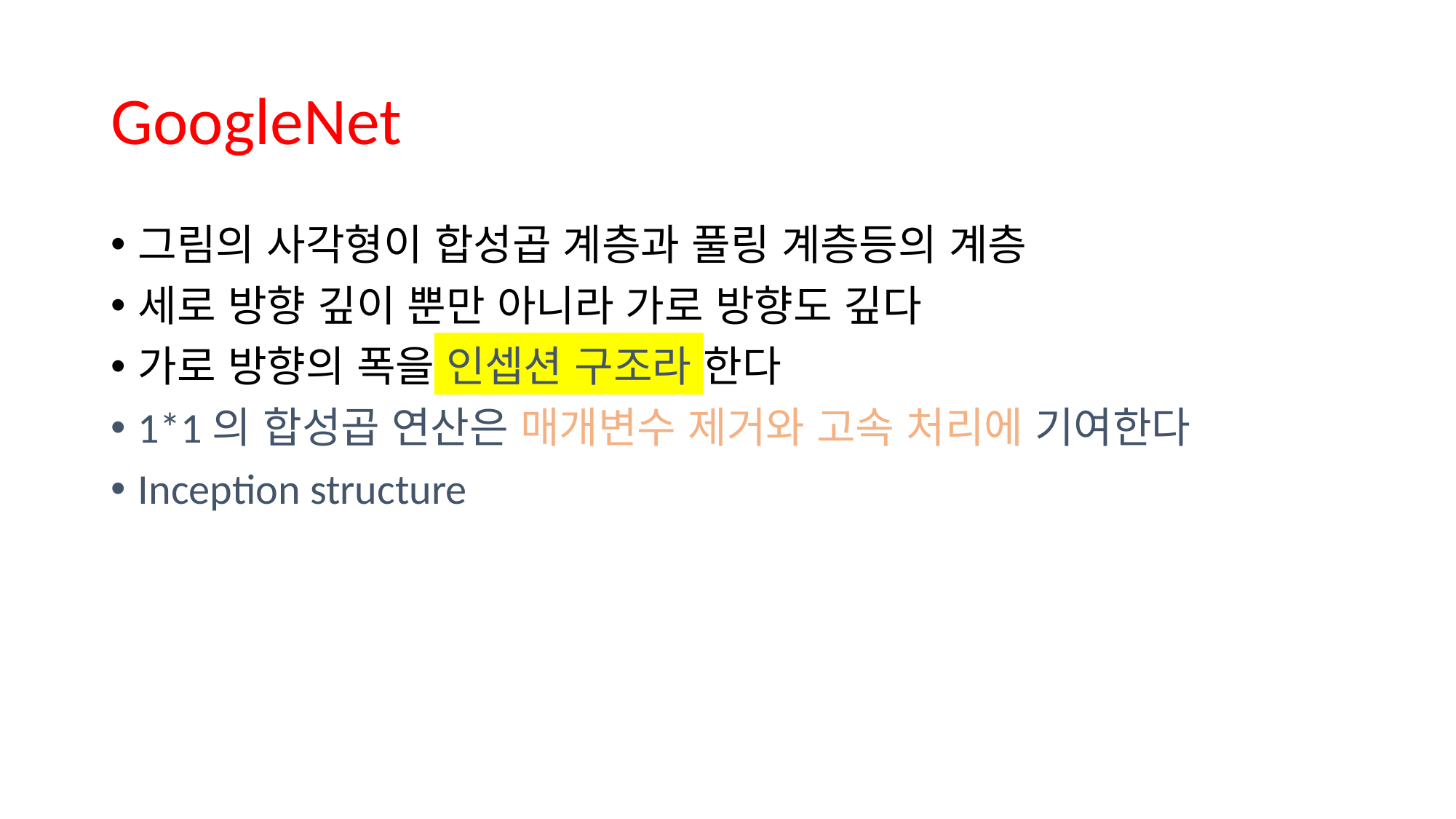

# GoogleNet
그림의 사각형이 합성곱 계층과 풀링 계층등의 계층
세로 방향 깊이 뿐만 아니라 가로 방향도 깊다
가로 방향의 폭을 인셉션 구조라 한다
1*1의 합성곱 연산은 매개변수 제거와 고속 처리에 기여한다
Inception structure